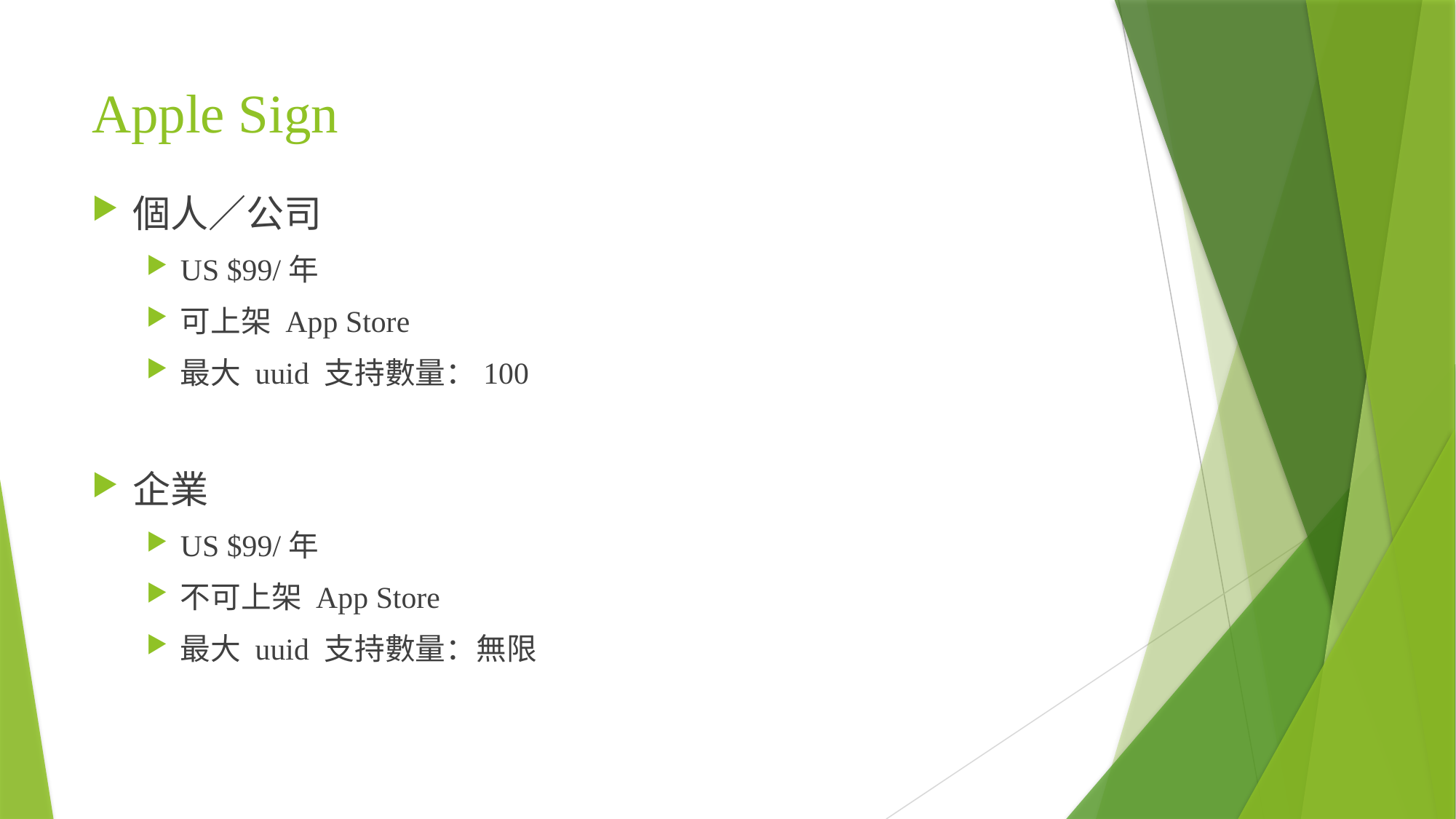

# Apple Sign
個人／公司
US $99/年
可上架 App Store
最大 uuid 支持數量：100

企業
US $99/年
不可上架 App Store
最大 uuid 支持數量：無限